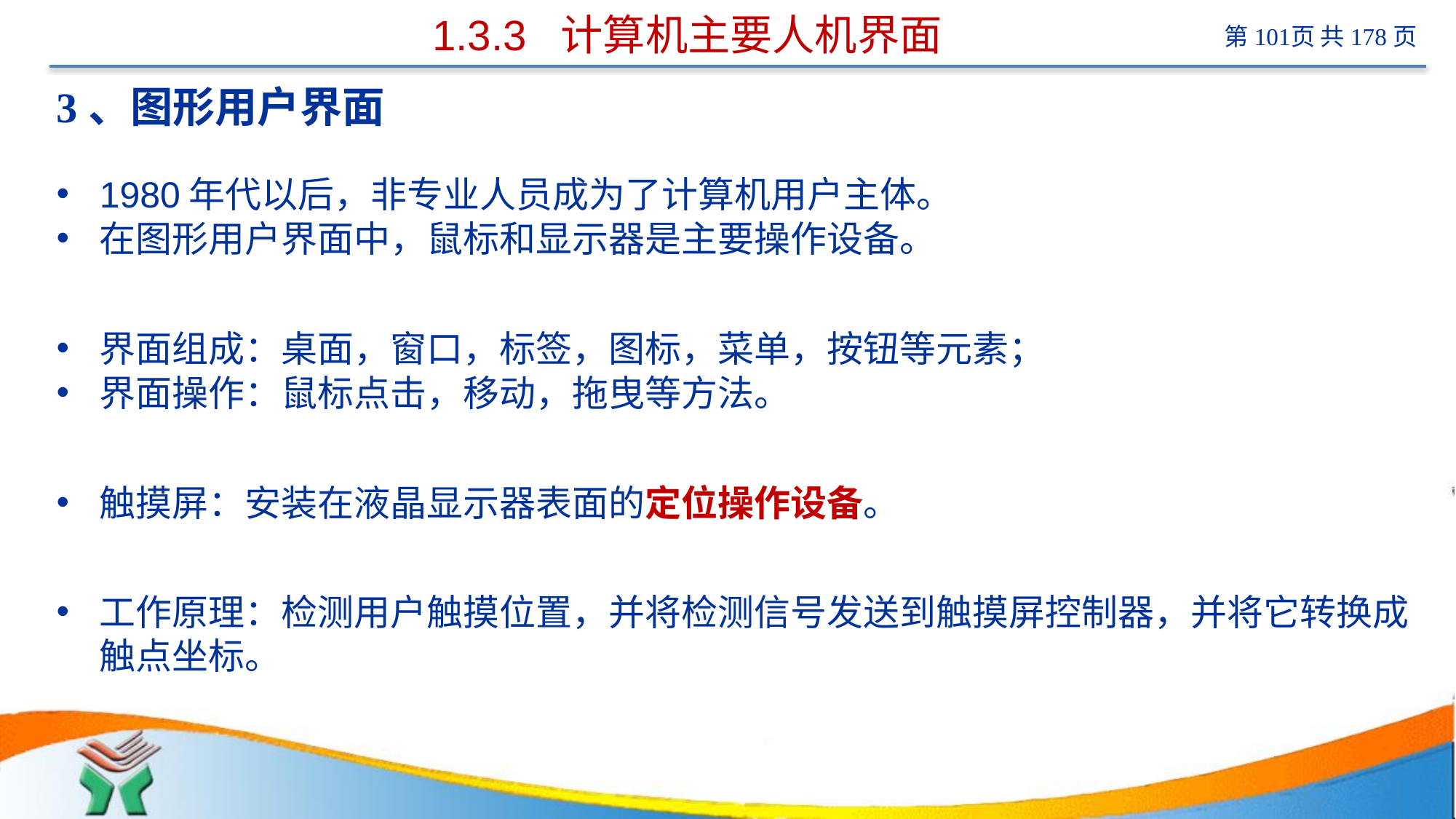

# 1.3.3  计算机主要人机界面
3、图形用户界面

1980年代以后，非专业人员成为了计算机用户主体。
在图形用户界面中，鼠标和显示器是主要操作设备。

界面组成：桌面，窗口，标签，图标，菜单，按钮等元素；
界面操作：鼠标点击，移动，拖曳等方法。

触摸屏：安装在液晶显示器表面的定位操作设备。

工作原理：检测用户触摸位置，并将检测信号发送到触摸屏控制器，并将它转换成触点坐标。